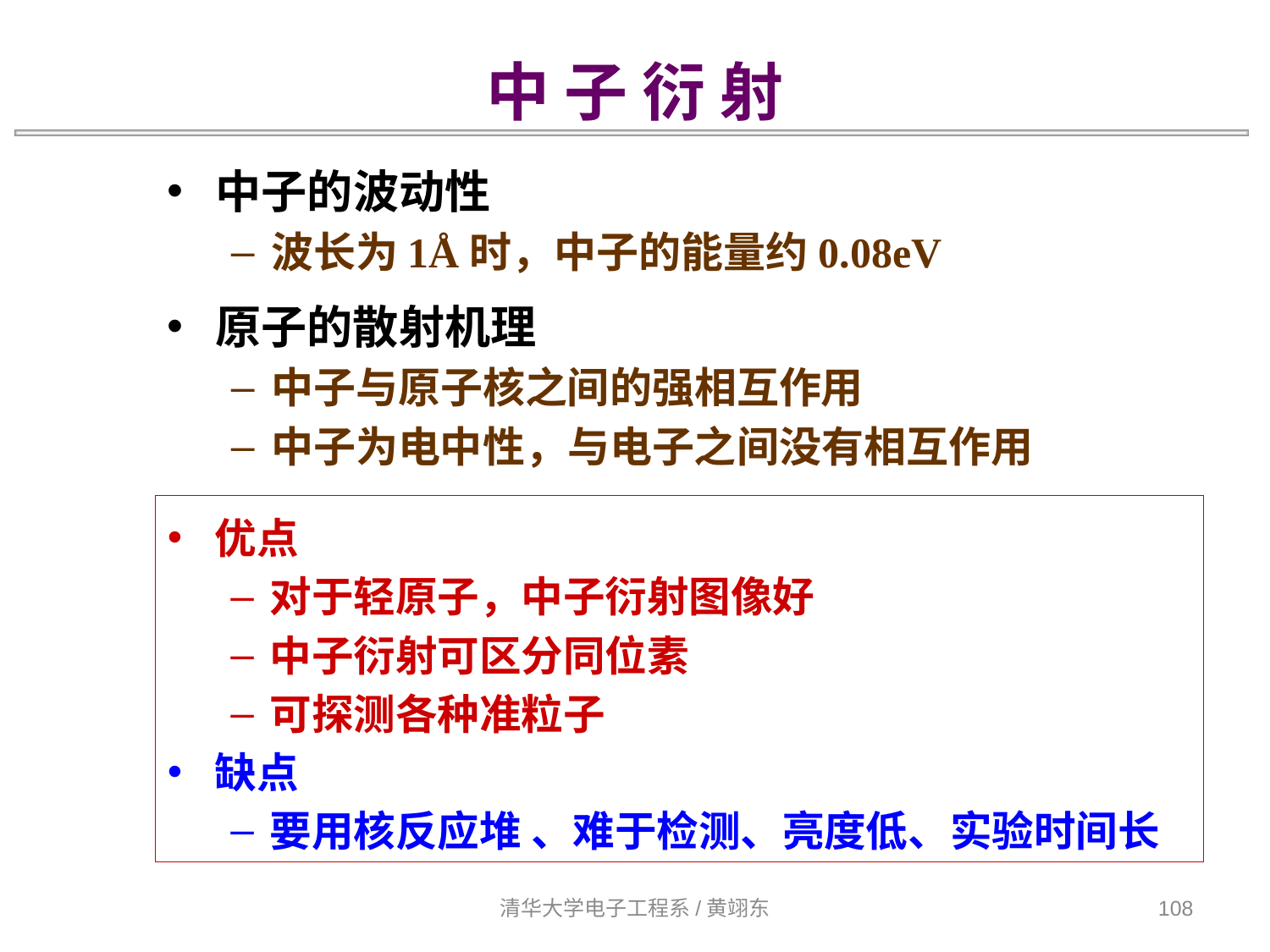

中 子 衍 射

中子的波动性
波长为1Å时，中子的能量约0.08eV
原子的散射机理
中子与原子核之间的强相互作用
中子为电中性，与电子之间没有相互作用
优点
对于轻原子，中子衍射图像好
中子衍射可区分同位素
可探测各种准粒子
缺点
要用核反应堆 、难于检测、亮度低、实验时间长
清华大学电子工程系/黄翊东
108